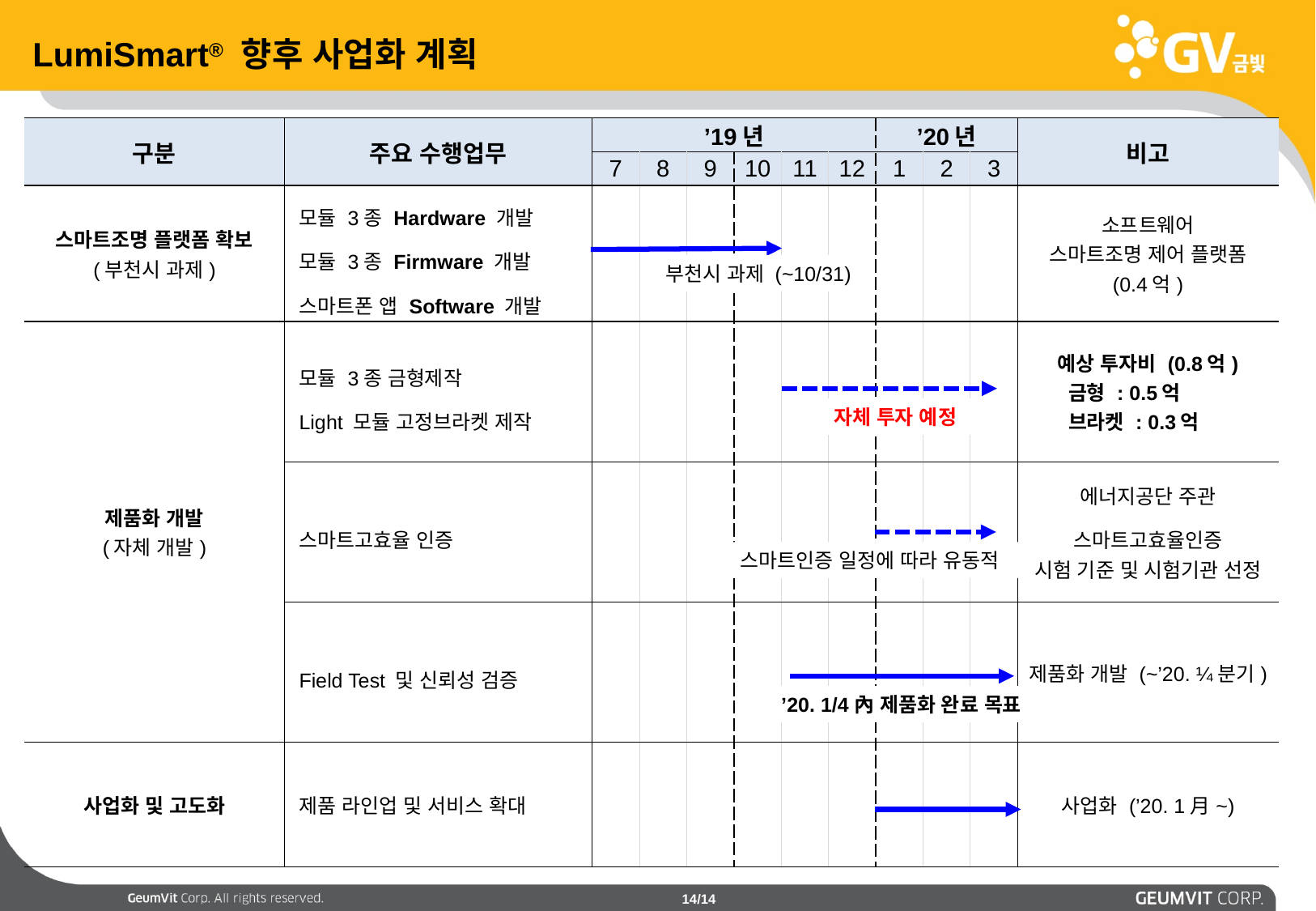

LumiSmart® 향후 사업화 계획
| 구분 | 주요 수행업무 | ’19년 |  |  |  |  |  | ’20년 |  |  | 비고 |
| --- | --- | --- | --- | --- | --- | --- | --- | --- | --- | --- | --- |
|  |  | 7 | 8 | 9 | 10 | 11 | 12 | 1 | 2 | 3 |  |
| 스마트조명 플랫폼 확보 (부천시 과제) | 모듈 3종 Hardware 개발 모듈 3종 Firmware 개발 스마트폰 앱 Software 개발 |  |  |  |  |  |  |  |  |  | 소프트웨어 스마트조명 제어 플랫폼 (0.4억) |
| 제품화 개발 (자체 개발) | 모듈 3종 금형제작 Light 모듈 고정브라켓 제작 |  |  |  |  |  |  |  |  |  | 예상 투자비 (0.8억) 금형 : 0.5억 브라켓 : 0.3억 |
|  | 스마트고효율 인증 |  |  |  |  |  |  |  |  |  | 에너지공단 주관 스마트고효율인증 시험 기준 및 시험기관 선정 |
|  | Field Test 및 신뢰성 검증 |  |  |  |  |  |  |  |  |  | 제품화 개발 (~’20. ¼분기) |
| 사업화 및 고도화 | 제품 라인업 및 서비스 확대 |  |  |  |  |  |  |  |  |  | 사업화 (’20. 1月~) |
부천시 과제 (~10/31)
자체 투자 예정
스마트인증 일정에 따라 유동적
’20. 1/4內 제품화 완료 목표